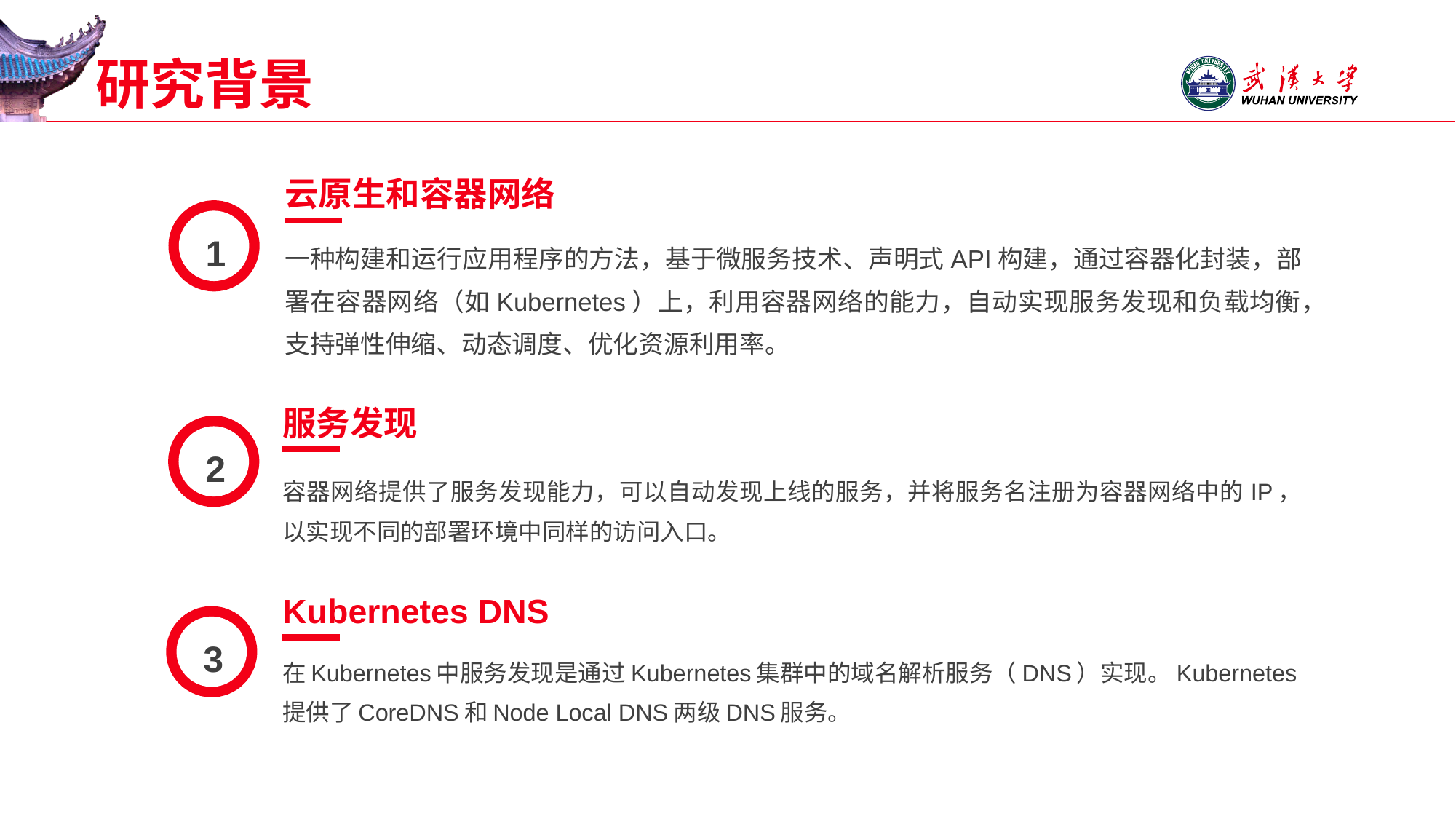

# 研究背景
云原生和容器网络

1
一种构建和运行应用程序的方法，基于微服务技术、声明式API构建，通过容器化封装，部署在容器网络（如Kubernetes）上，利用容器网络的能力，自动实现服务发现和负载均衡，支持弹性伸缩、动态调度、优化资源利用率。

服务发现

2
容器网络提供了服务发现能力，可以自动发现上线的服务，并将服务名注册为容器网络中的IP，以实现不同的部署环境中同样的访问入口。
Kubernetes DNS

3
在Kubernetes中服务发现是通过Kubernetes集群中的域名解析服务（DNS）实现。Kubernetes提供了CoreDNS和Node Local DNS两级DNS服务。